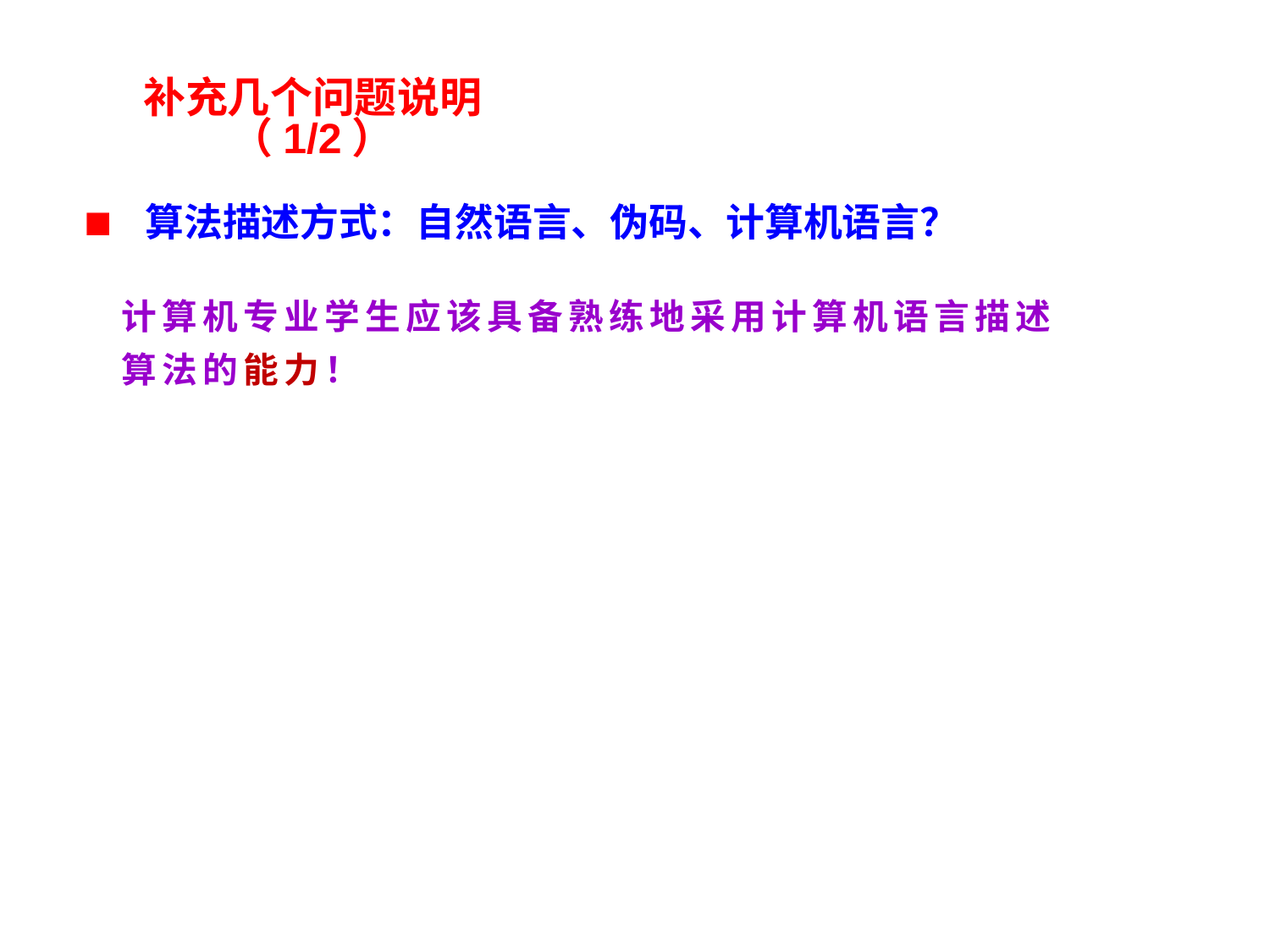

补充几个问题说明（1/2）
算法描述方式：自然语言、伪码、计算机语言？
计算机专业学生应该具备熟练地采用计算机语言描述算法的能力！